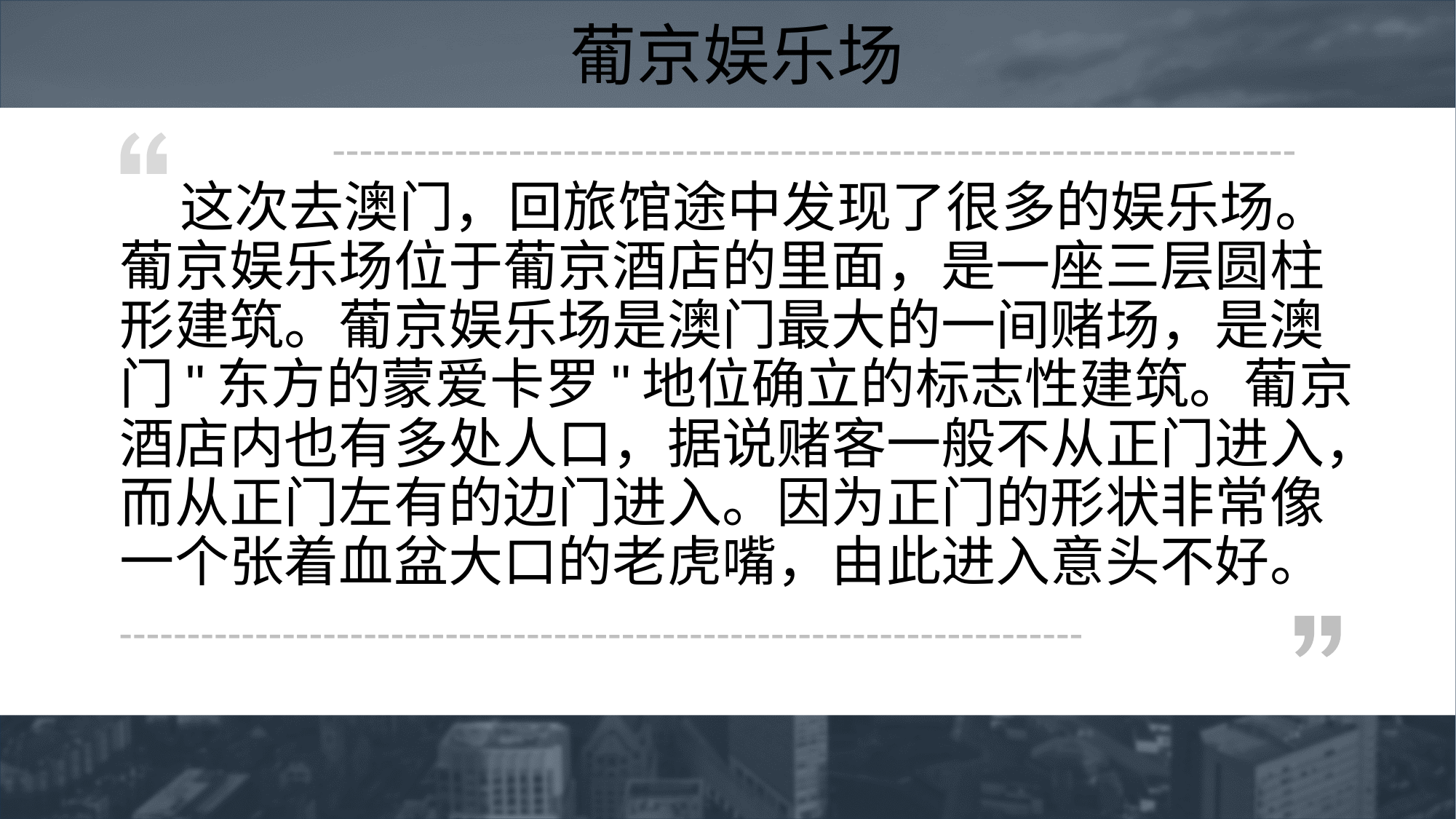

# 葡京娱乐场

    这次去澳门，回旅馆途中发现了很多的娱乐场。葡京娱乐场位于葡京酒店的里面，是一座三层圆柱形建筑。葡京娱乐场是澳门最大的一间赌场，是澳门"东方的蒙爱卡罗"地位确立的标志性建筑。葡京酒店内也有多处人口，据说赌客一般不从正门进入，而从正门左有的边门进入。因为正门的形状非常像一个张着血盆大口的老虎嘴，由此进入意头不好。